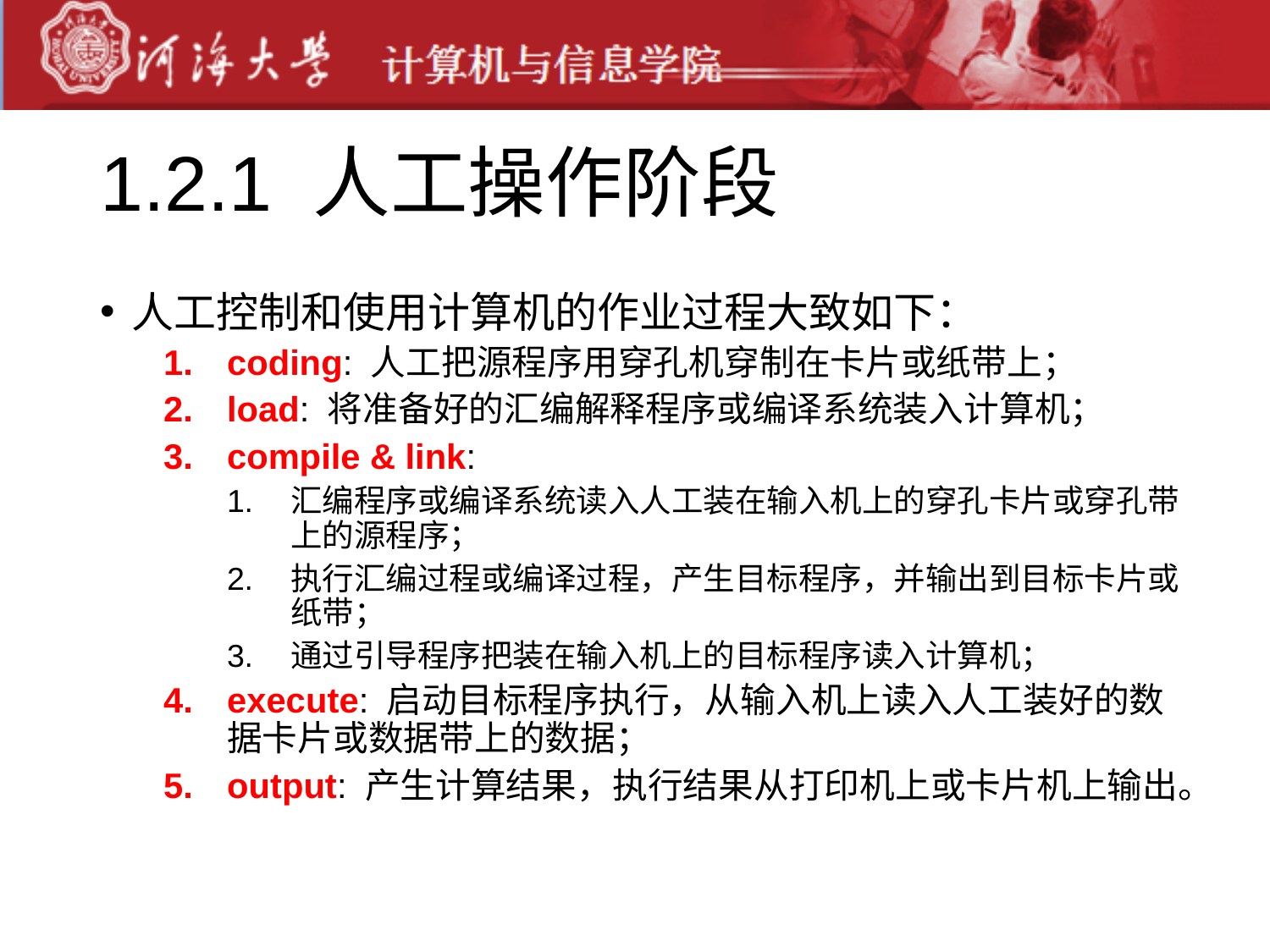

# 1.2.1 人工操作阶段
人工控制和使用计算机的作业过程大致如下：
coding: 人工把源程序用穿孔机穿制在卡片或纸带上；
load: 将准备好的汇编解释程序或编译系统装入计算机；
compile & link:
汇编程序或编译系统读入人工装在输入机上的穿孔卡片或穿孔带上的源程序；
执行汇编过程或编译过程，产生目标程序，并输出到目标卡片或纸带；
通过引导程序把装在输入机上的目标程序读入计算机；
execute: 启动目标程序执行，从输入机上读入人工装好的数据卡片或数据带上的数据；
output: 产生计算结果，执行结果从打印机上或卡片机上输出。